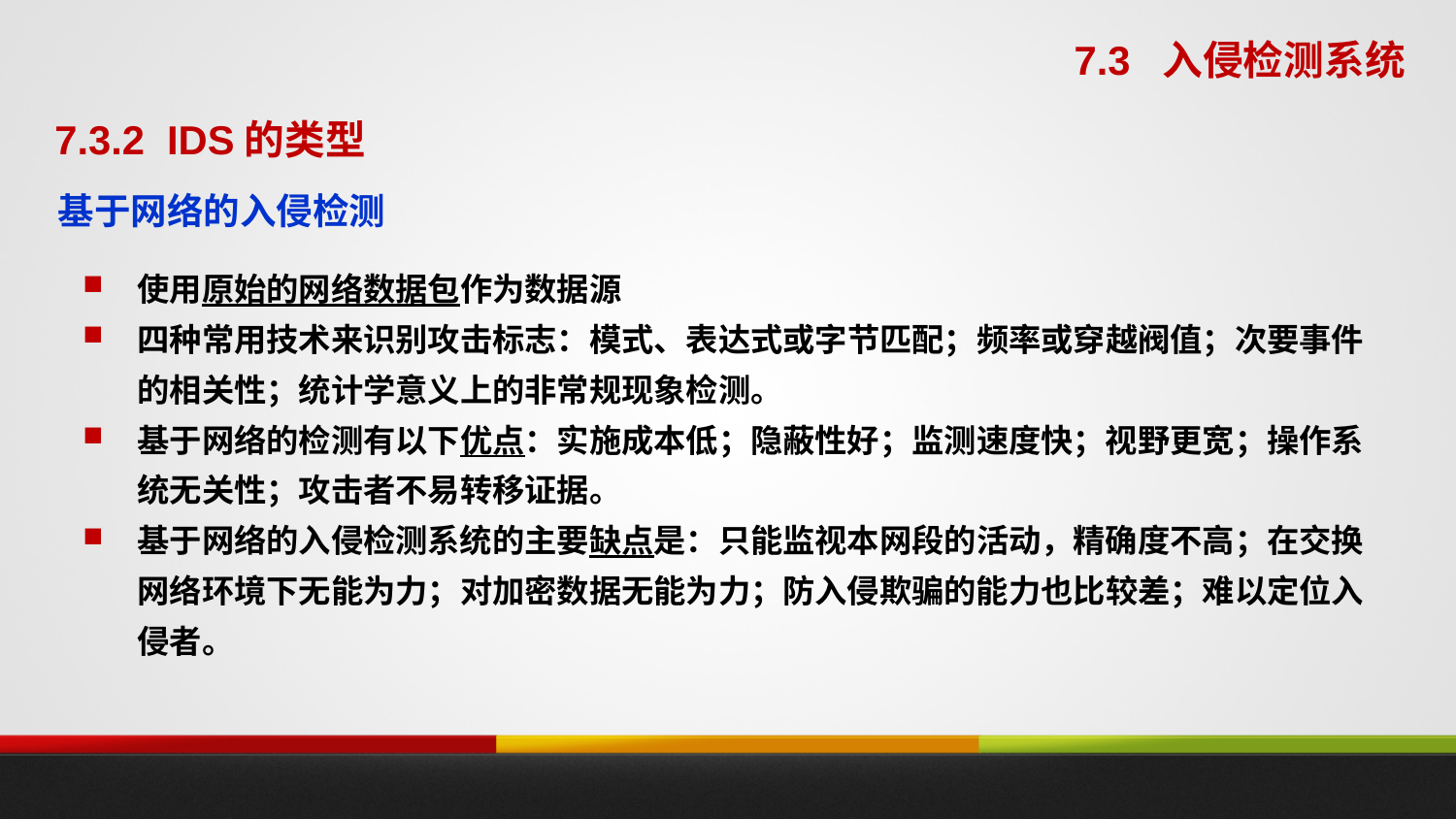

7.3  入侵检测系统
7.3.2  IDS的类型
基于网络的入侵检测
使用原始的网络数据包作为数据源
四种常用技术来识别攻击标志：模式、表达式或字节匹配；频率或穿越阀值；次要事件的相关性；统计学意义上的非常规现象检测。
基于网络的检测有以下优点：实施成本低；隐蔽性好；监测速度快；视野更宽；操作系统无关性；攻击者不易转移证据。
基于网络的入侵检测系统的主要缺点是：只能监视本网段的活动，精确度不高；在交换网络环境下无能为力；对加密数据无能为力；防入侵欺骗的能力也比较差；难以定位入侵者。